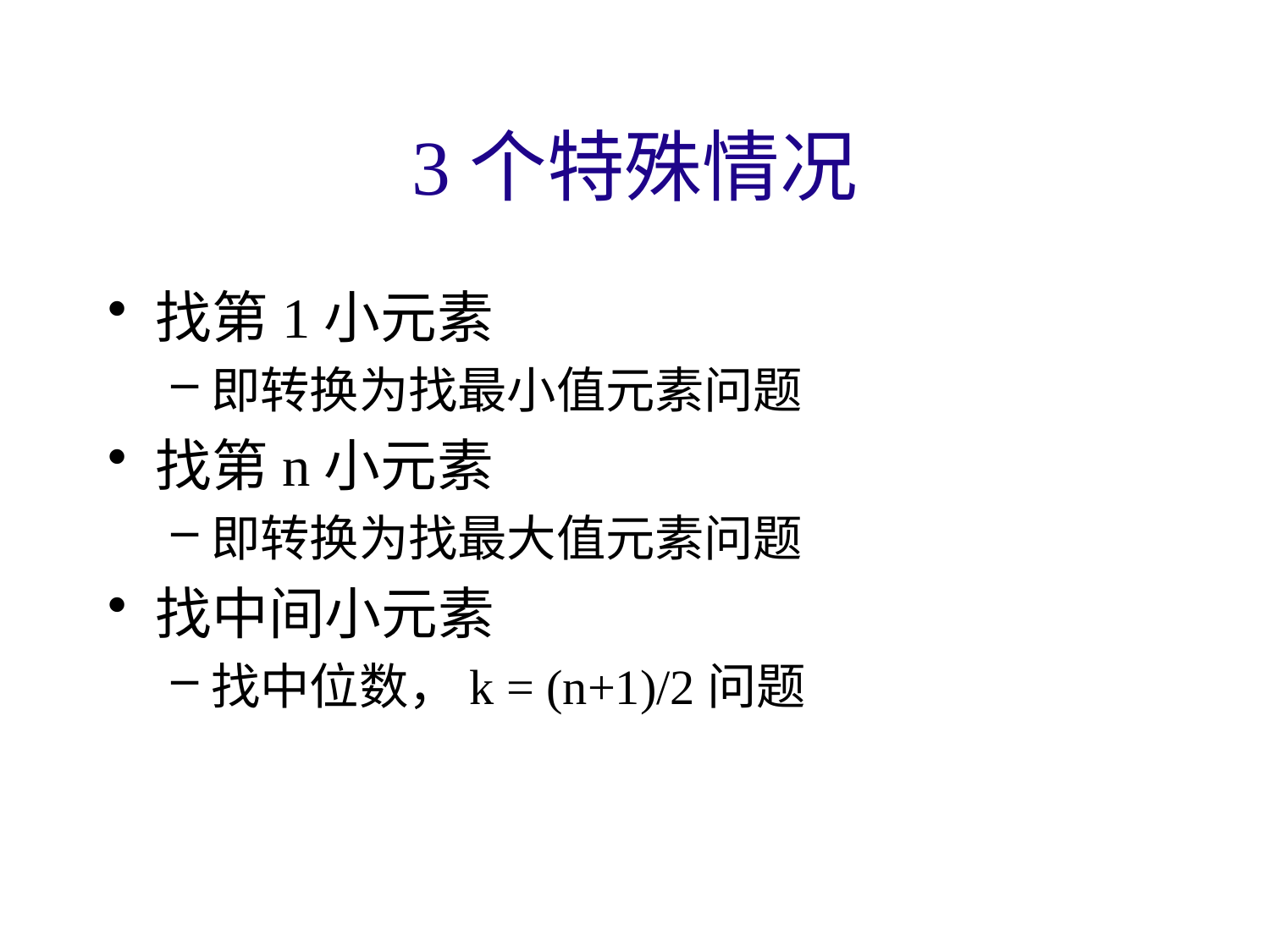

3个特殊情况
找第1小元素
即转换为找最小值元素问题
找第n小元素
即转换为找最大值元素问题
找中间小元素
找中位数，k = (n+1)/2问题